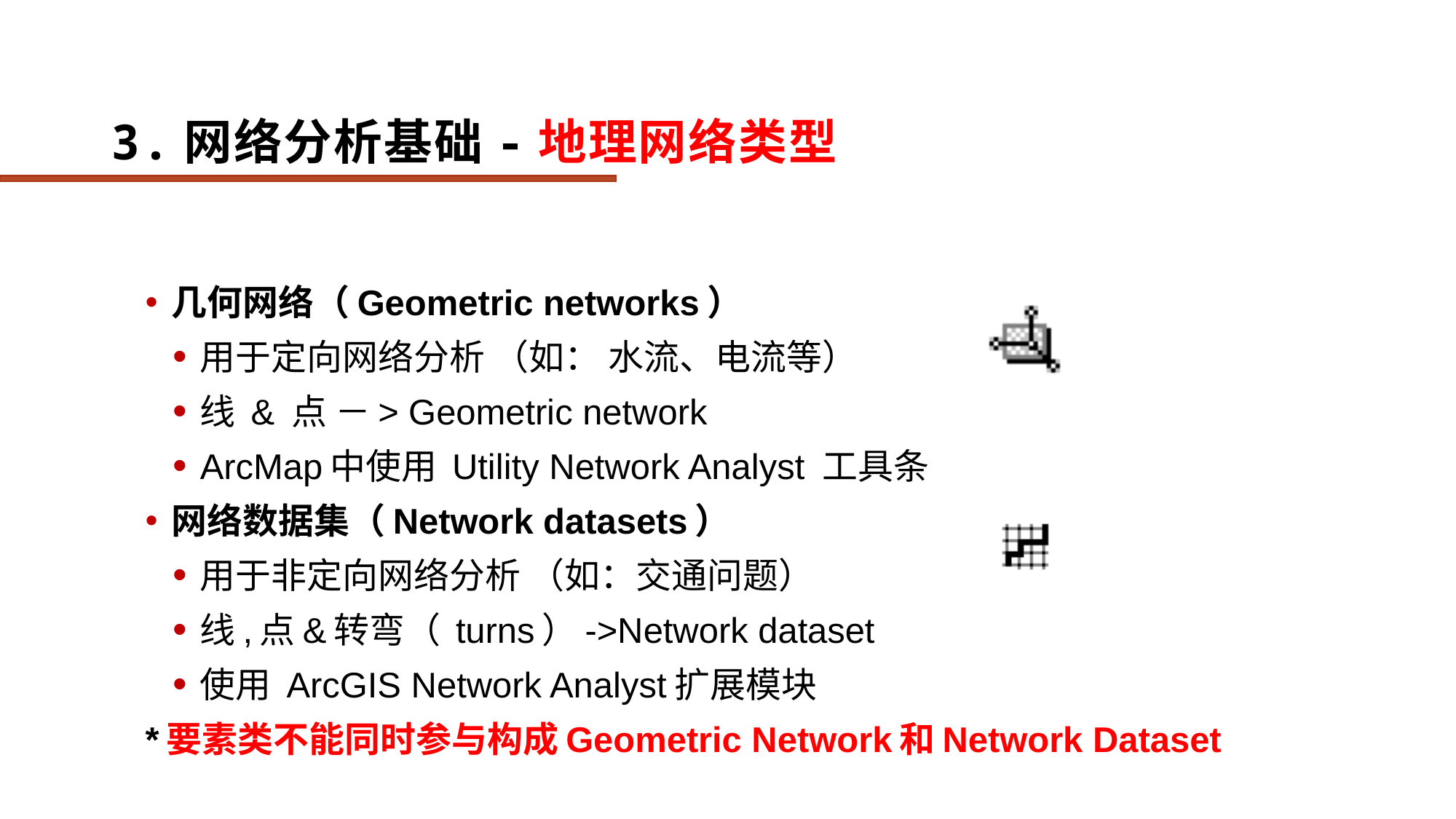

# 3.网络分析基础-地理网络类型

几何网络（Geometric networks）
用于定向网络分析 （如： 水流、电流等）
线 & 点 －> Geometric network
ArcMap中使用 Utility Network Analyst 工具条
网络数据集（Network datasets）
用于非定向网络分析 （如：交通问题）
线,点&转弯（ turns）->Network dataset
使用 ArcGIS Network Analyst扩展模块
*要素类不能同时参与构成Geometric Network和Network Dataset